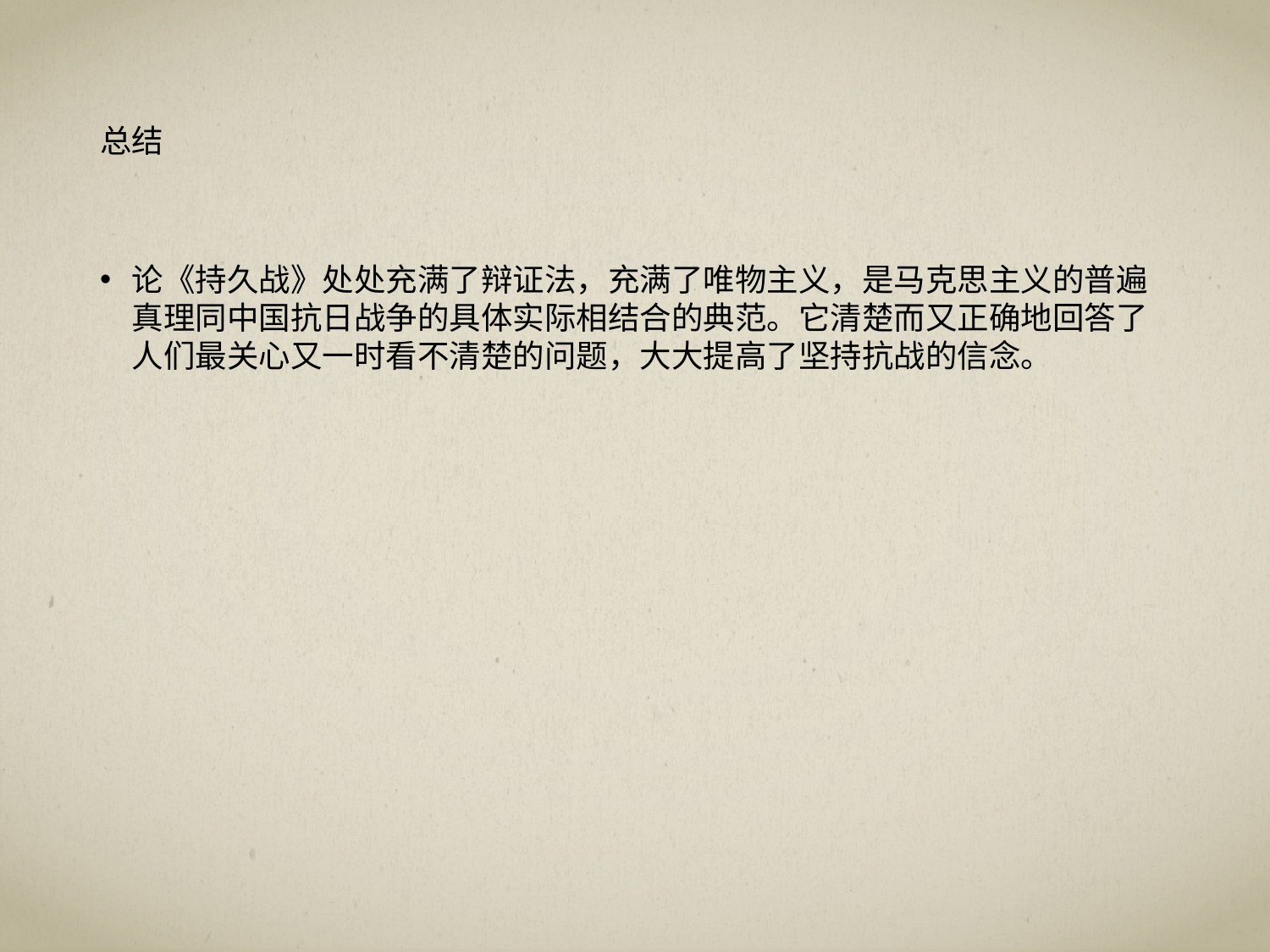

# 总结
论《持久战》处处充满了辩证法，充满了唯物主义，是马克思主义的普遍真理同中国抗日战争的具体实际相结合的典范。它清楚而又正确地回答了人们最关心又一时看不清楚的问题，大大提高了坚持抗战的信念。